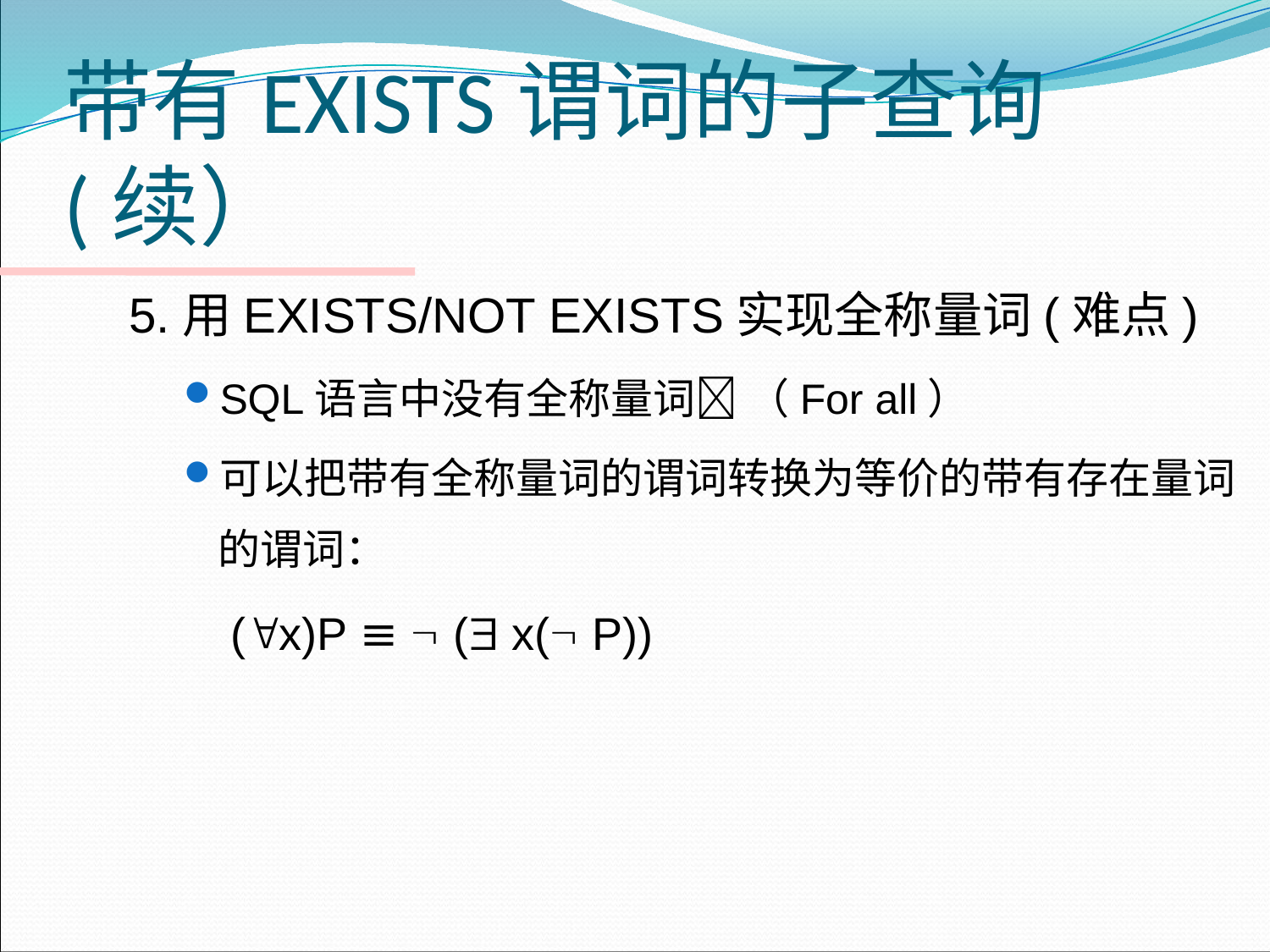

# 带有EXISTS谓词的子查询(续）
5.用EXISTS/NOT EXISTS实现全称量词(难点)
SQL语言中没有全称量词∀ （For all）
可以把带有全称量词的谓词转换为等价的带有存在量词的谓词：
        (∀x)P ≡ ¬ (∃ x(¬ P))

331